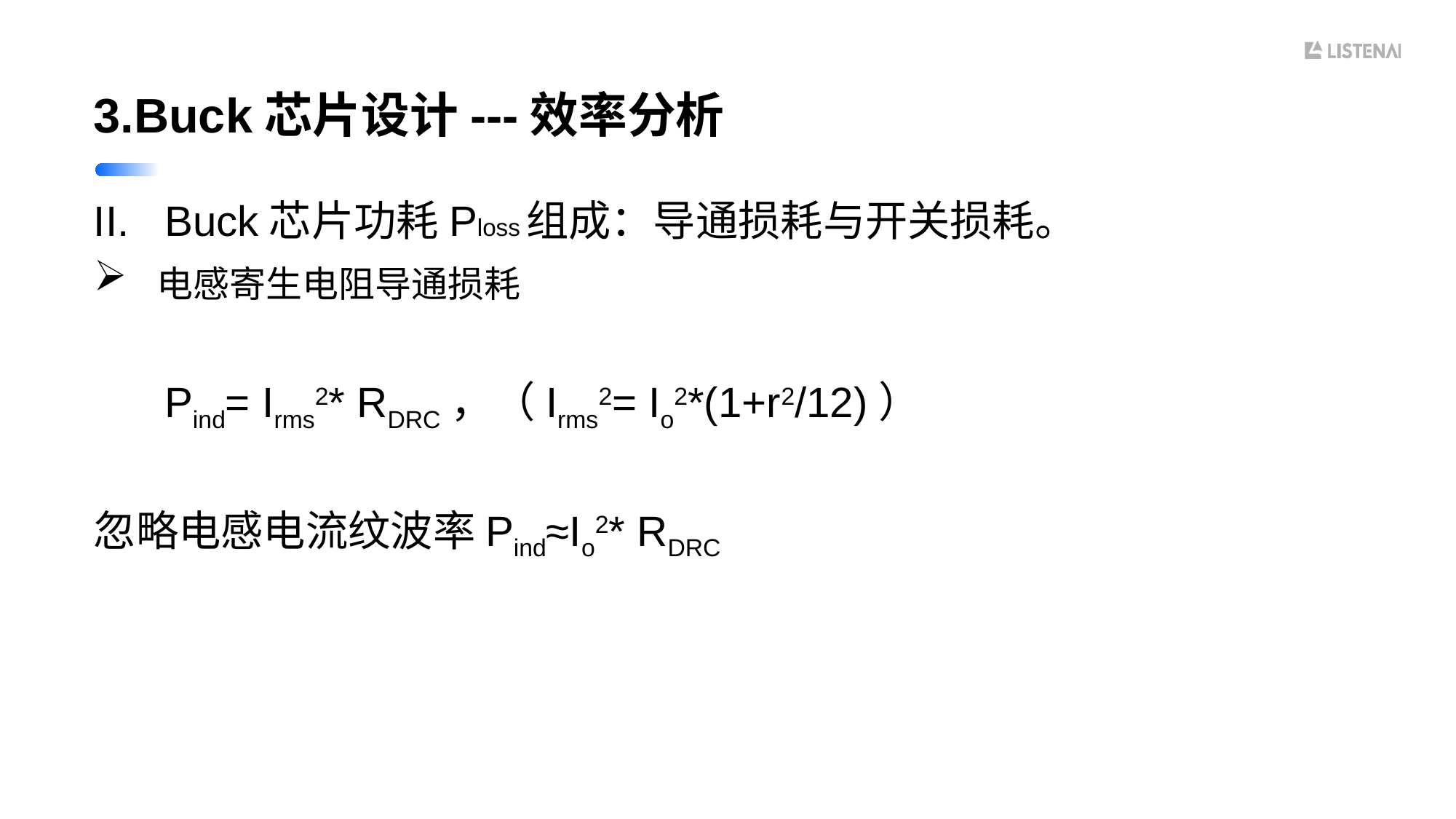

# 3.Buck芯片设计---效率分析
II.   Buck芯片功耗Ploss组成：导通损耗与开关损耗。
  电感寄生电阻导通损耗

      Pind= Irms2* RDRC，（Irms2= Io2*(1+r2/12)）

忽略电感电流纹波率Pind≈Io2* RDRC